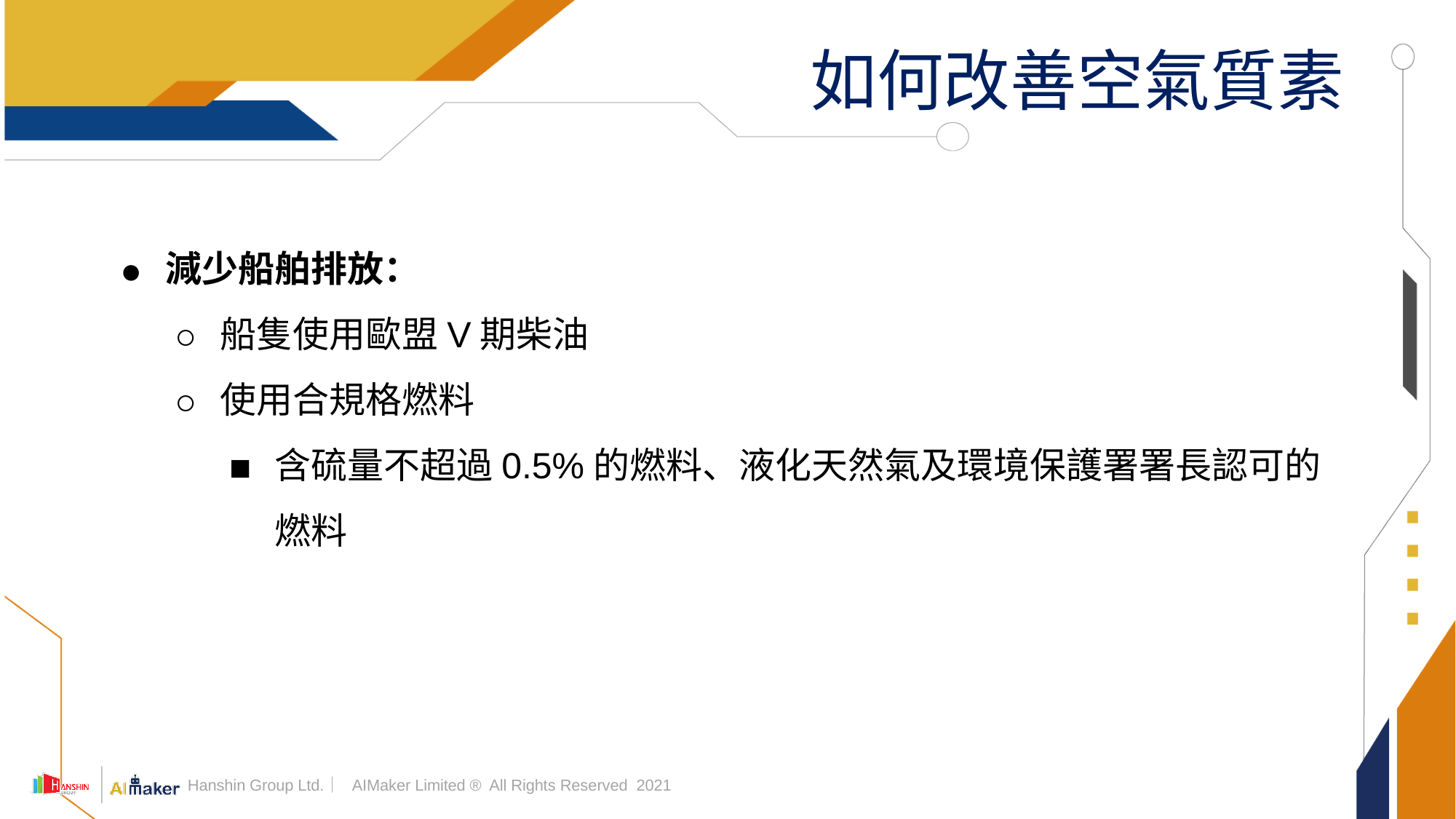

# 如何改善空氣質素
減少船舶排放：
船隻使用歐盟V期柴油
使用合規格燃料
含硫量不超過0.5%的燃料、液化天然氣及環境保護署署長認可的燃料